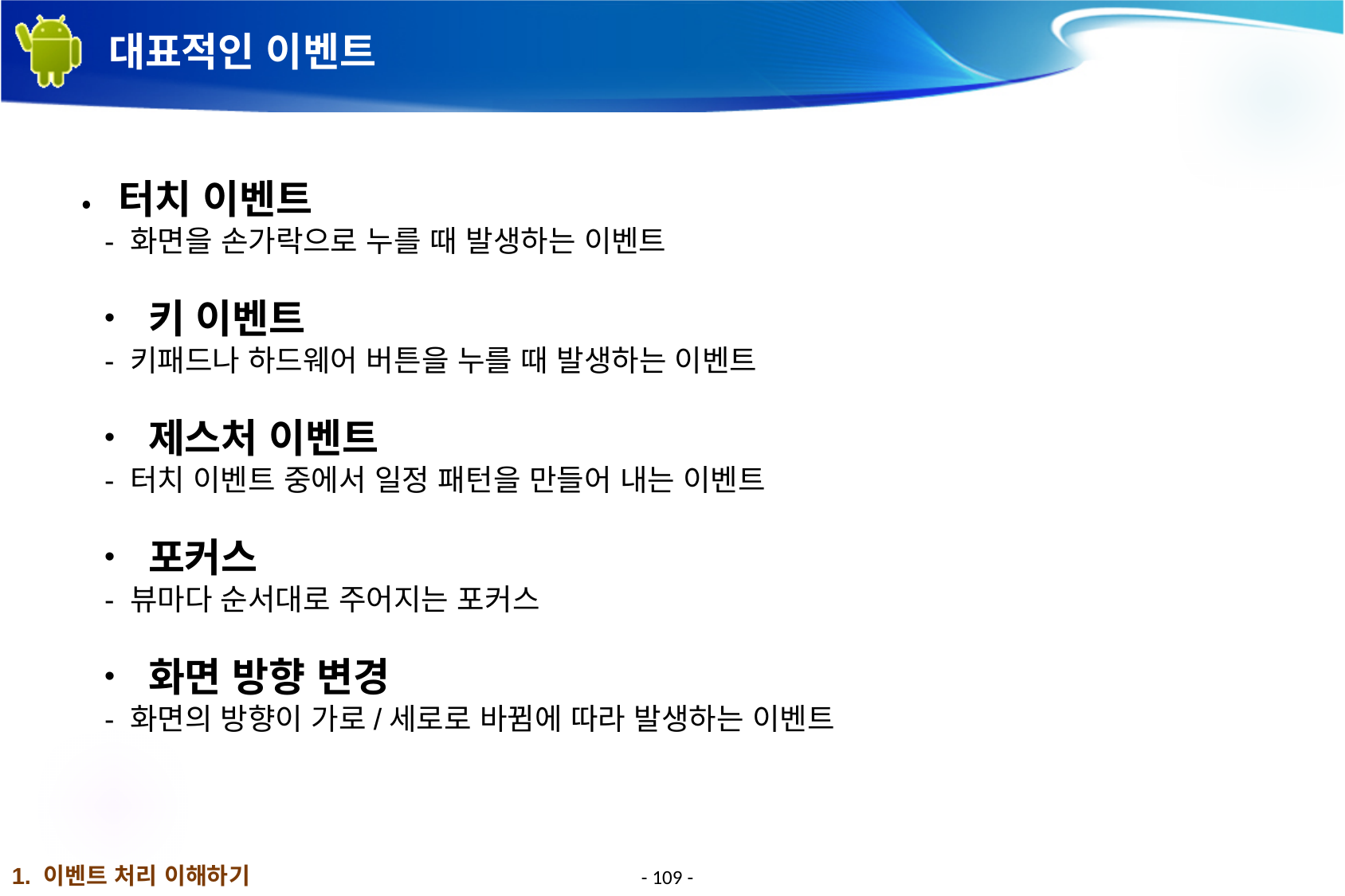

# 대표적인 이벤트
•터치 이벤트
- 화면을 손가락으로 누를 때 발생하는 이벤트

 키 이벤트
- 키패드나 하드웨어 버튼을 누를 때 발생하는 이벤트

 제스처 이벤트
- 터치 이벤트 중에서 일정 패턴을 만들어 내는 이벤트

 포커스
- 뷰마다 순서대로 주어지는 포커스

 화면 방향 변경
- 화면의 방향이 가로/세로로 바뀜에 따라 발생하는 이벤트
1. 이벤트 처리 이해하기